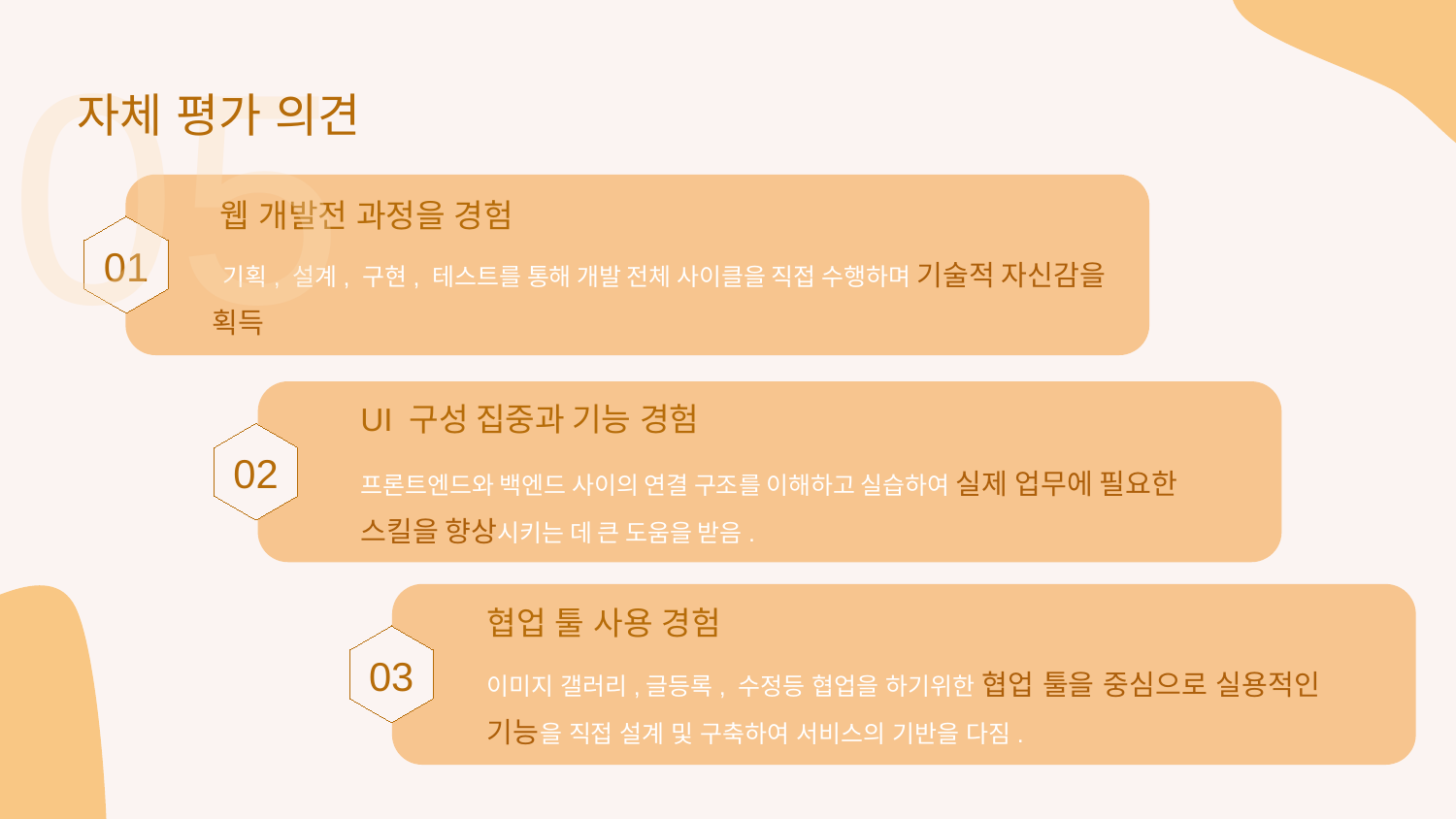

05
자체 평가 의견

웹 개발전 과정을 경험

01
 기획, 설계, 구현, 테스트를 통해 개발 전체 사이클을 직접 수행하며 기술적 자신감을 획득

UI 구성 집중과 기능 경험

02
프론트엔드와 백엔드 사이의 연결 구조를 이해하고 실습하여 실제 업무에 필요한 스킬을 향상시키는 데 큰 도움을 받음.

협업 툴 사용 경험

03
이미지 갤러리,글등록, 수정등 협업을 하기위한 협업 툴을 중심으로 실용적인 기능을 직접 설계 및 구축하여 서비스의 기반을 다짐.